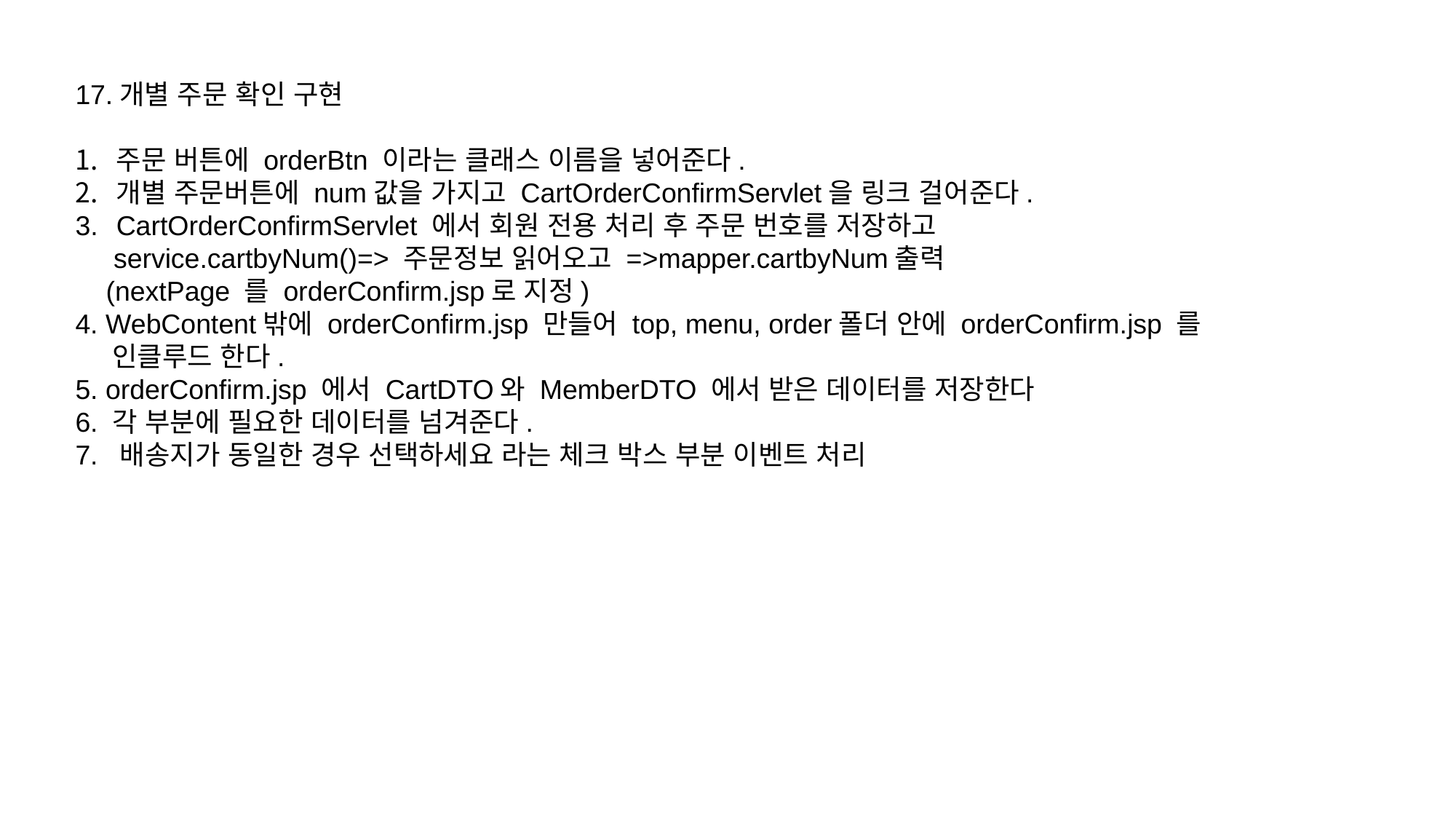

17.개별 주문 확인 구현

주문 버튼에 orderBtn 이라는 클래스 이름을 넣어준다.
개별 주문버튼에 num값을 가지고 CartOrderConfirmServlet을 링크 걸어준다.
CartOrderConfirmServlet 에서 회원 전용 처리 후 주문 번호를 저장하고
     service.cartbyNum()=> 주문정보 읽어오고 =>mapper.cartbyNum출력
    (nextPage 를 orderConfirm.jsp로 지정)
4. WebContent밖에 orderConfirm.jsp 만들어 top, menu, order폴더 안에 orderConfirm.jsp 를
    인클루드 한다.
5. orderConfirm.jsp 에서 CartDTO와 MemberDTO 에서 받은 데이터를 저장한다
6. 각 부분에 필요한 데이터를 넘겨준다.
7.  배송지가 동일한 경우 선택하세요 라는 체크 박스 부분 이벤트 처리